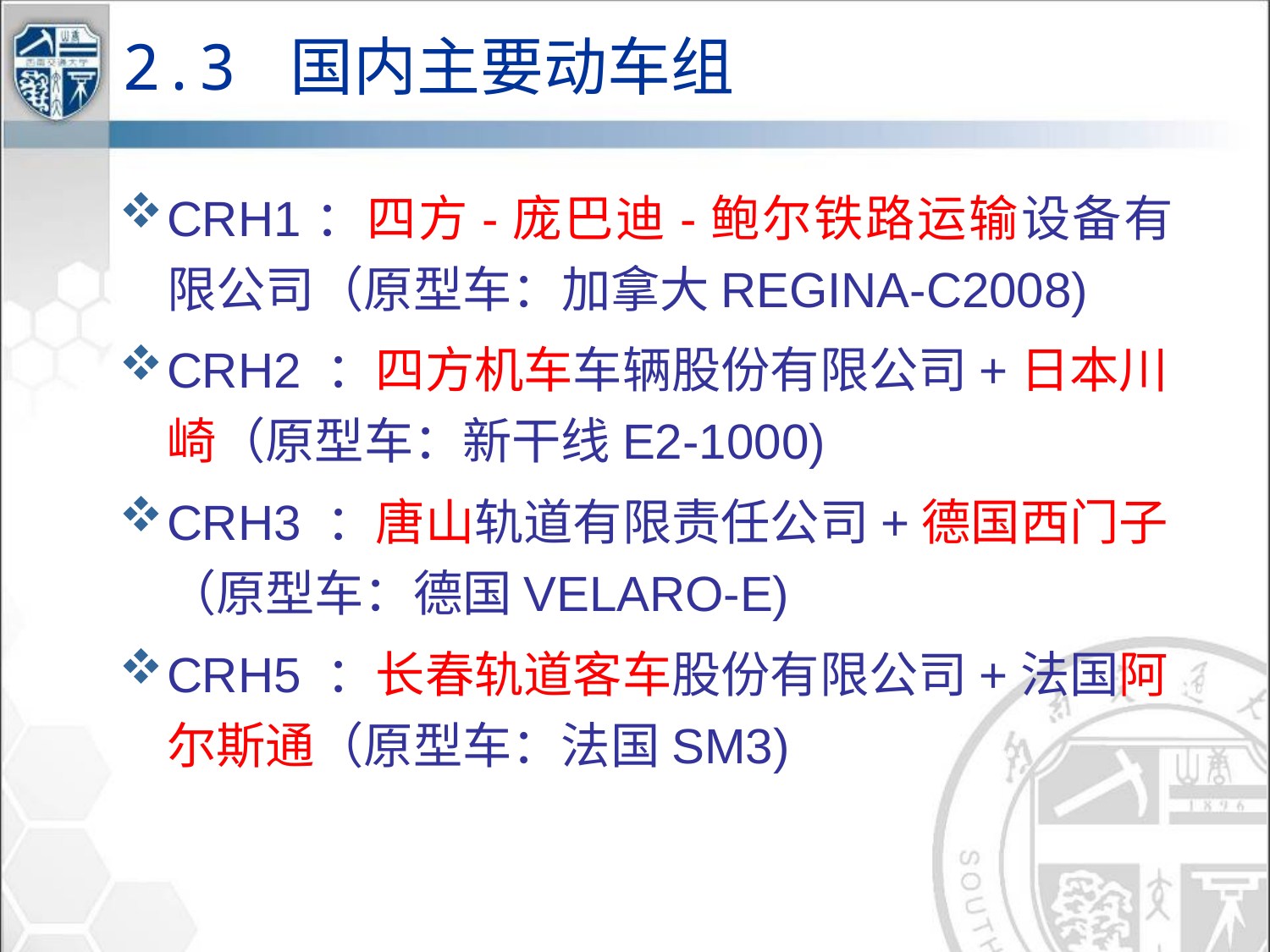

2.3 国内主要动车组
CRH1：四方-庞巴迪-鲍尔铁路运输设备有限公司（原型车：加拿大REGINA-C2008)
CRH2 ：四方机车车辆股份有限公司+日本川崎（原型车：新干线E2-1000)
CRH3 ：唐山轨道有限责任公司+德国西门子（原型车：德国VELARO-E)
CRH5 ：长春轨道客车股份有限公司+法国阿尔斯通（原型车：法国SM3)